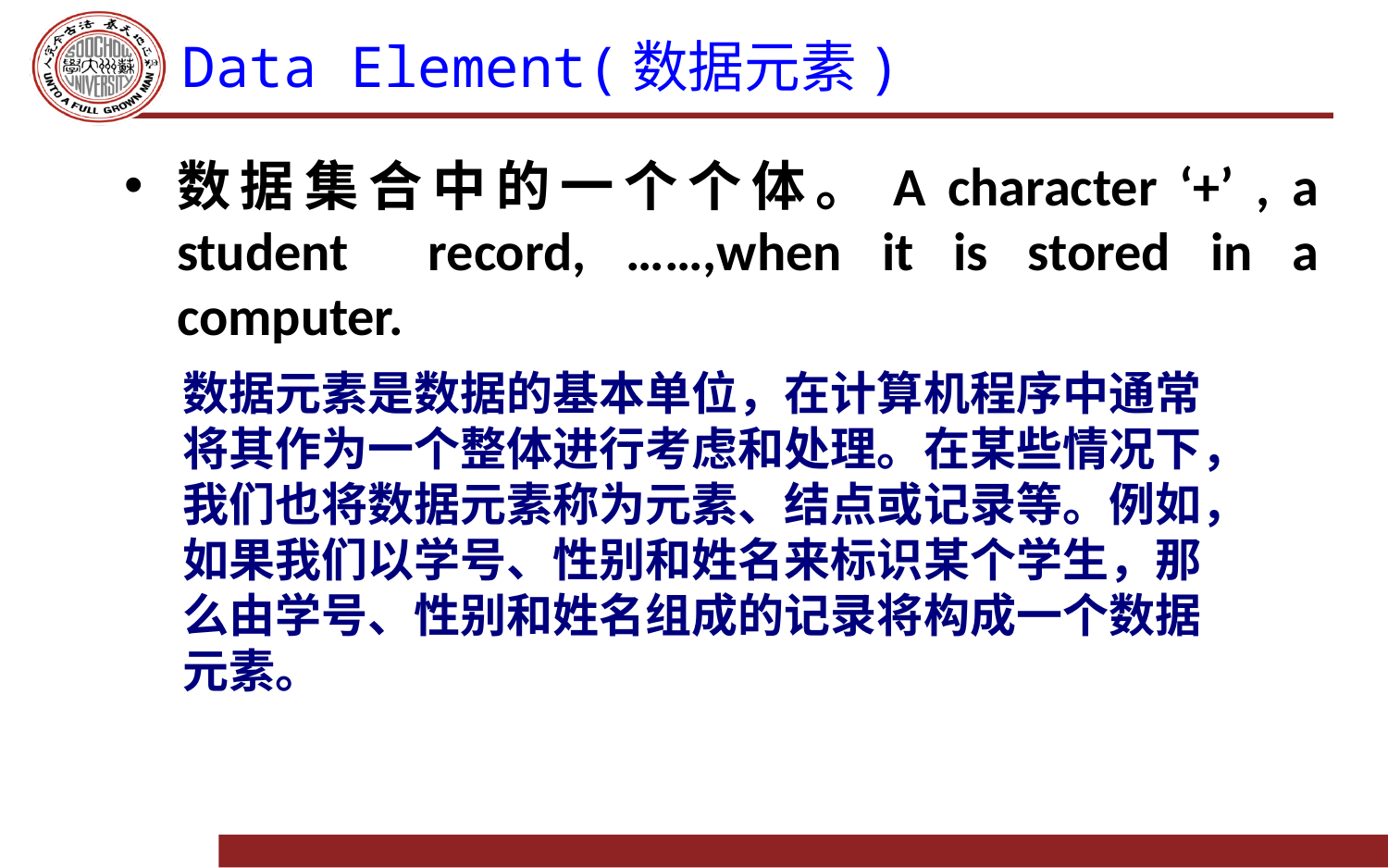

# Data Element(数据元素)
数据集合中的一个个体。A character ‘+’ , a student  record, ……,when it is stored in a computer.

数据元素是数据的基本单位，在计算机程序中通常将其作为一个整体进行考虑和处理。在某些情况下，我们也将数据元素称为元素、结点或记录等。例如，如果我们以学号、性别和姓名来标识某个学生，那么由学号、性别和姓名组成的记录将构成一个数据元素。